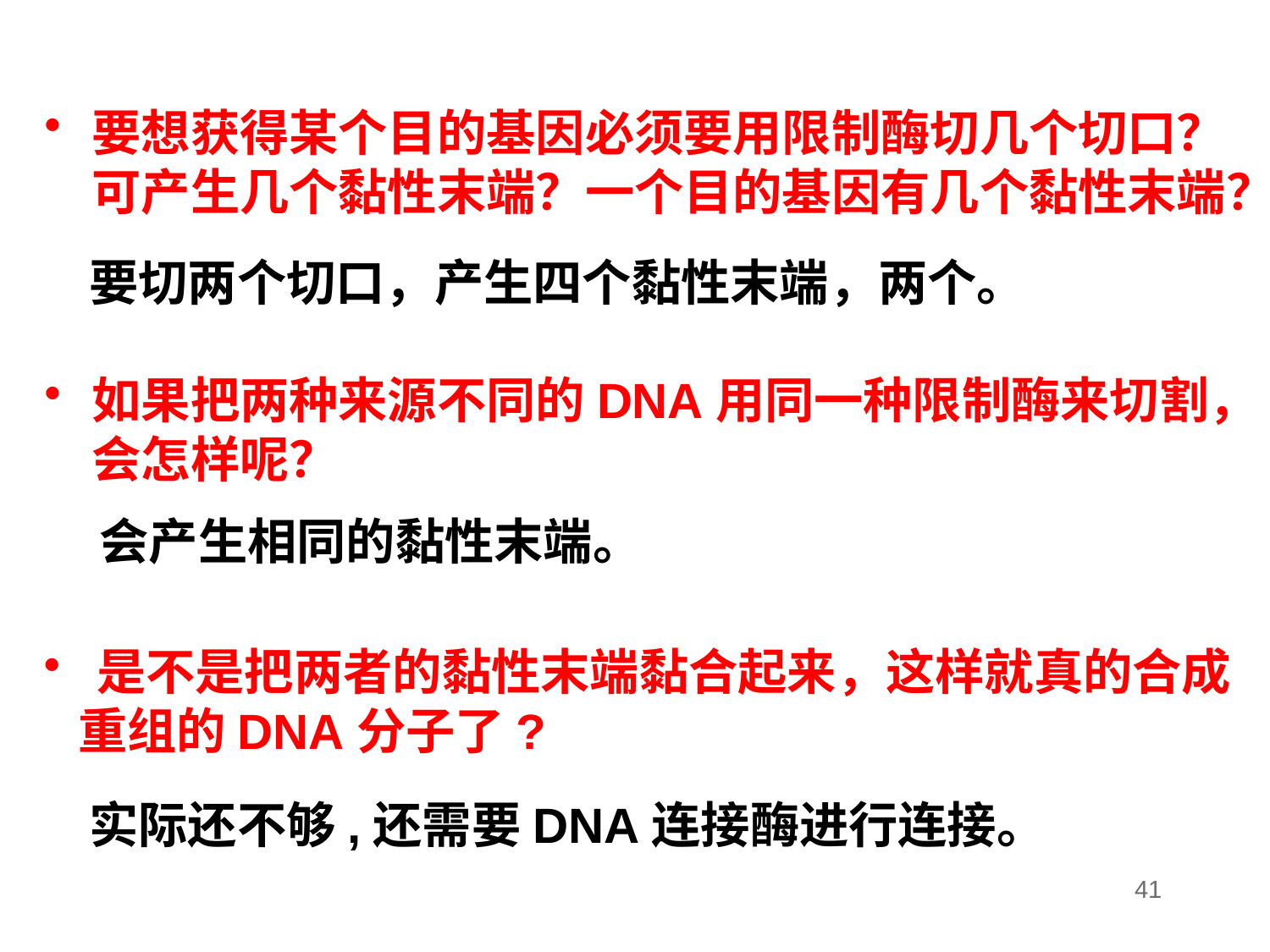

要想获得某个目的基因必须要用限制酶切几个切口？可产生几个黏性末端？一个目的基因有几个黏性末端？
要切两个切口，产生四个黏性末端，两个。
如果把两种来源不同的DNA用同一种限制酶来切割，会怎样呢？
  会产生相同的黏性末端。
 是不是把两者的黏性末端黏合起来，这样就真的合成
  重组的DNA分子了?
实际还不够,还需要DNA连接酶进行连接。
41